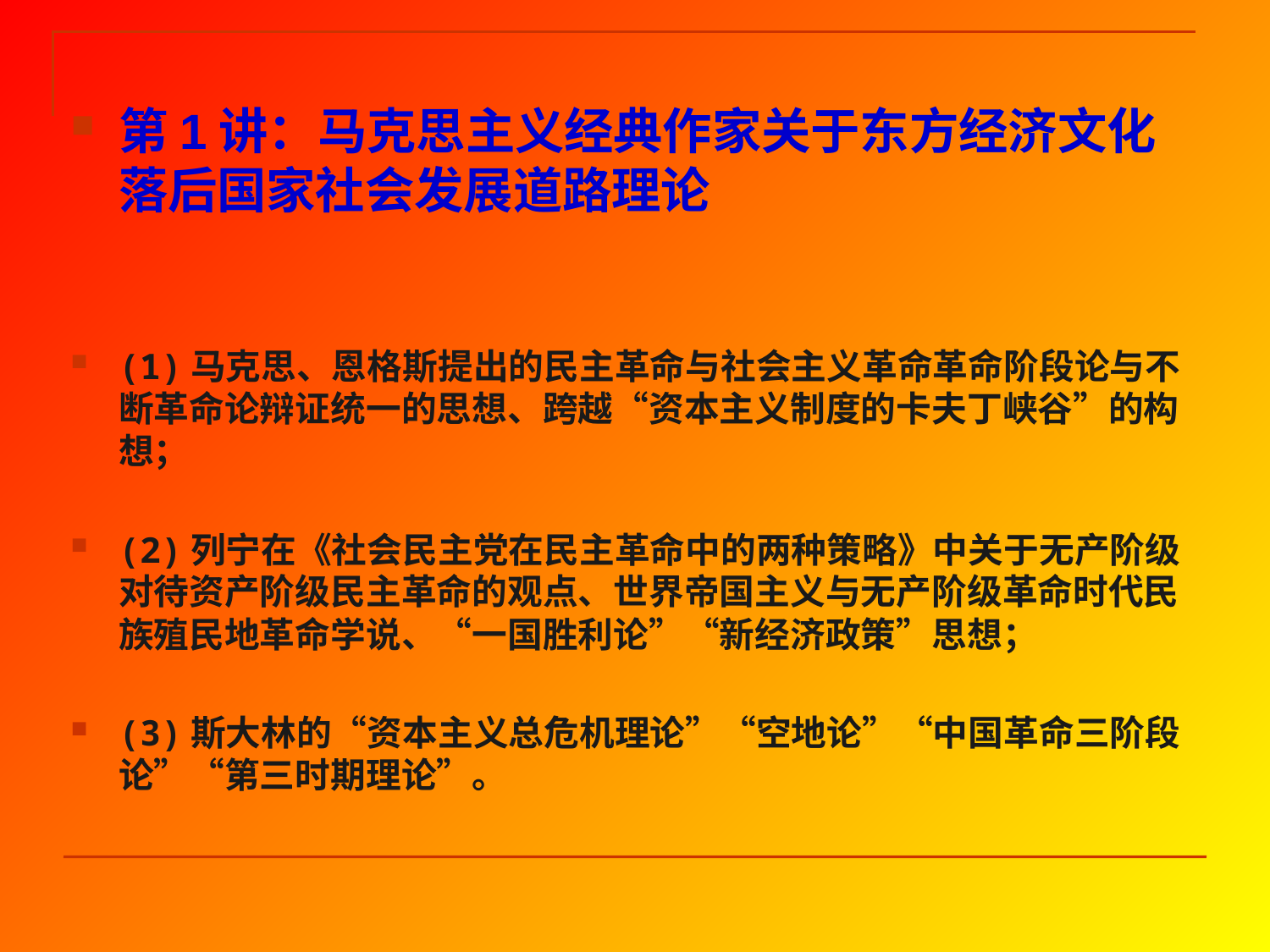

第1讲：马克思主义经典作家关于东方经济文化落后国家社会发展道路理论

(1)马克思、恩格斯提出的民主革命与社会主义革命革命阶段论与不断革命论辩证统一的思想、跨越“资本主义制度的卡夫丁峡谷”的构想；

(2)列宁在《社会民主党在民主革命中的两种策略》中关于无产阶级对待资产阶级民主革命的观点、世界帝国主义与无产阶级革命时代民族殖民地革命学说、“一国胜利论”“新经济政策”思想；

(3)斯大林的“资本主义总危机理论”“空地论”“中国革命三阶段论”“第三时期理论”。